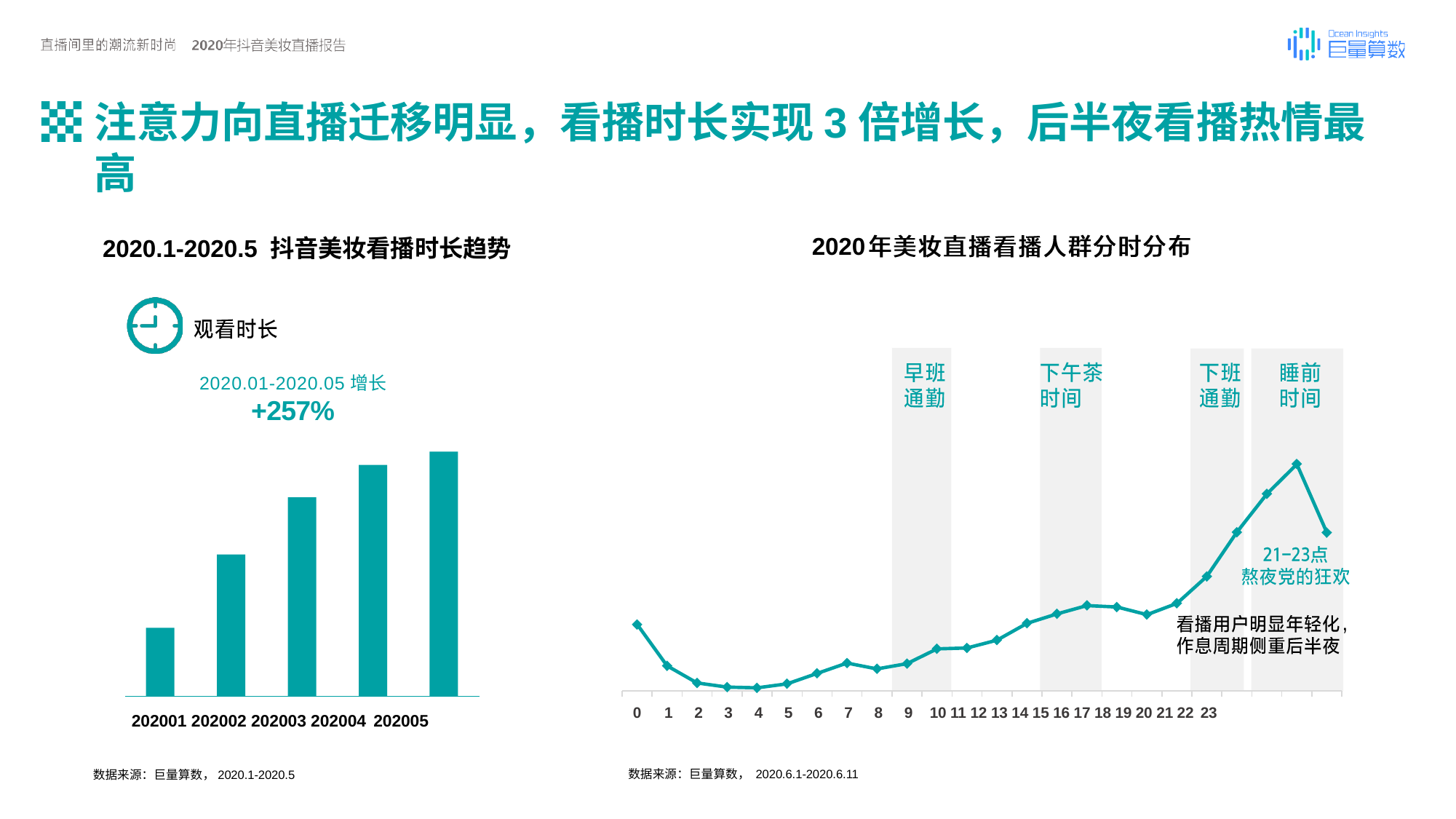

# 注意力向直播迁移明显，看播时长实现3倍增长，后半夜看播热情最高

2020
2020.1-2020.5 抖音美妆看播时长趋势

2020.01-2020.05增长
+257%

0	1	2	3	4	5	6	7	8	9	10 11 12 13 14 15 16 17 18 19 20 21 22 23
202001 202002 202003 202004 202005
数据来源：巨量算数， 2020.6.1-2020.6.11
数据来源：巨量算数，2020.1-2020.5